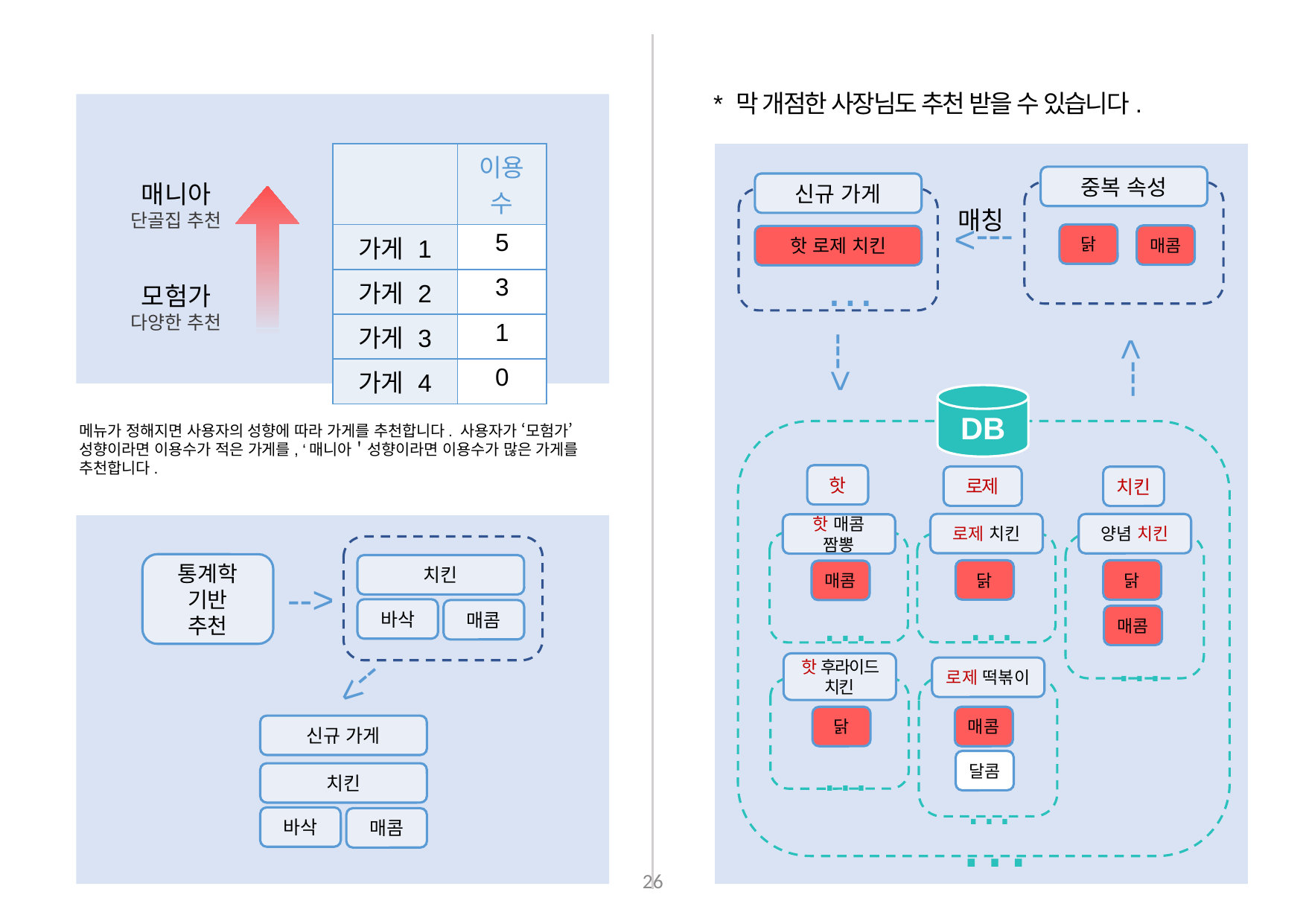

* 막 개점한 사장님도 추천 받을 수 있습니다.
: 통계학으로 사용자에게 가게와 메뉴를 추천

|  | 이용 수 |
| --- | --- |
| 가게 1 | 5 |
| 가게 2 | 3 |
| 가게 3 | 1 |
| 가게 4 | 0 |

중복 속성

신규 가게

핫 로제 치킨
…
매칭
--->
닭
매콤
--->
--->
DB

핫
로제
치킨
로제 치킨
양념 치킨
핫 매콤 짬뽕

닭
닭
매콤
…
…
매콤
…
핫 후라이드 치킨
로제 떡볶이

매콤
닭
…
달콤
…
…
매니아
단골집 추천

모험가
다양한 추천
메뉴가 정해지면 사용자의 성향에 따라 가게를 추천합니다. 사용자가 ‘모험가’성향이라면 이용수가 적은 가게를, ‘매니아＇성향이라면 이용수가 많은 가게를 추천합니다.

통계학 기반
추천
치킨
-->
바삭
매콤
-->
신규 가게
치킨
바삭
매콤
26